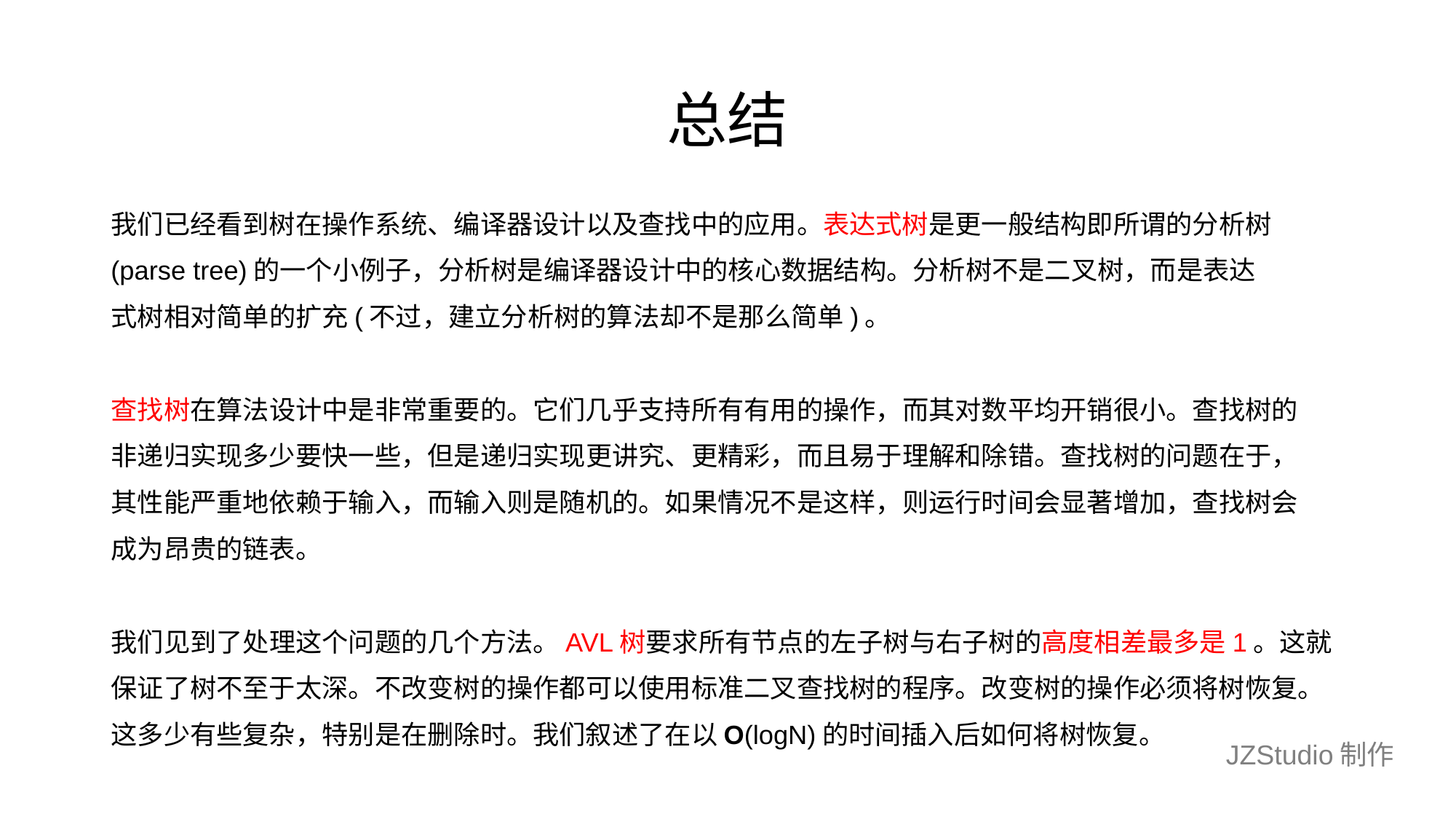

# 总结
我们已经看到树在操作系统、编译器设计以及查找中的应用。表达式树是更一般结构即所谓的分析树
(parse tree)的一个小例子，分析树是编译器设计中的核心数据结构。分析树不是二叉树，而是表达
式树相对简单的扩充(不过，建立分析树的算法却不是那么简单)。

查找树在算法设计中是非常重要的。它们几乎支持所有有用的操作，而其对数平均开销很小。查找树的
非递归实现多少要快一些，但是递归实现更讲究、更精彩，而且易于理解和除错。查找树的问题在于，
其性能严重地依赖于输入，而输入则是随机的。如果情况不是这样，则运行时间会显著增加，查找树会
成为昂贵的链表。

我们见到了处理这个问题的几个方法。AVL树要求所有节点的左子树与右子树的高度相差最多是1。这就
保证了树不至于太深。不改变树的操作都可以使用标准二叉查找树的程序。改变树的操作必须将树恢复。
这多少有些复杂，特别是在删除时。我们叙述了在以O(logN)的时间插入后如何将树恢复。